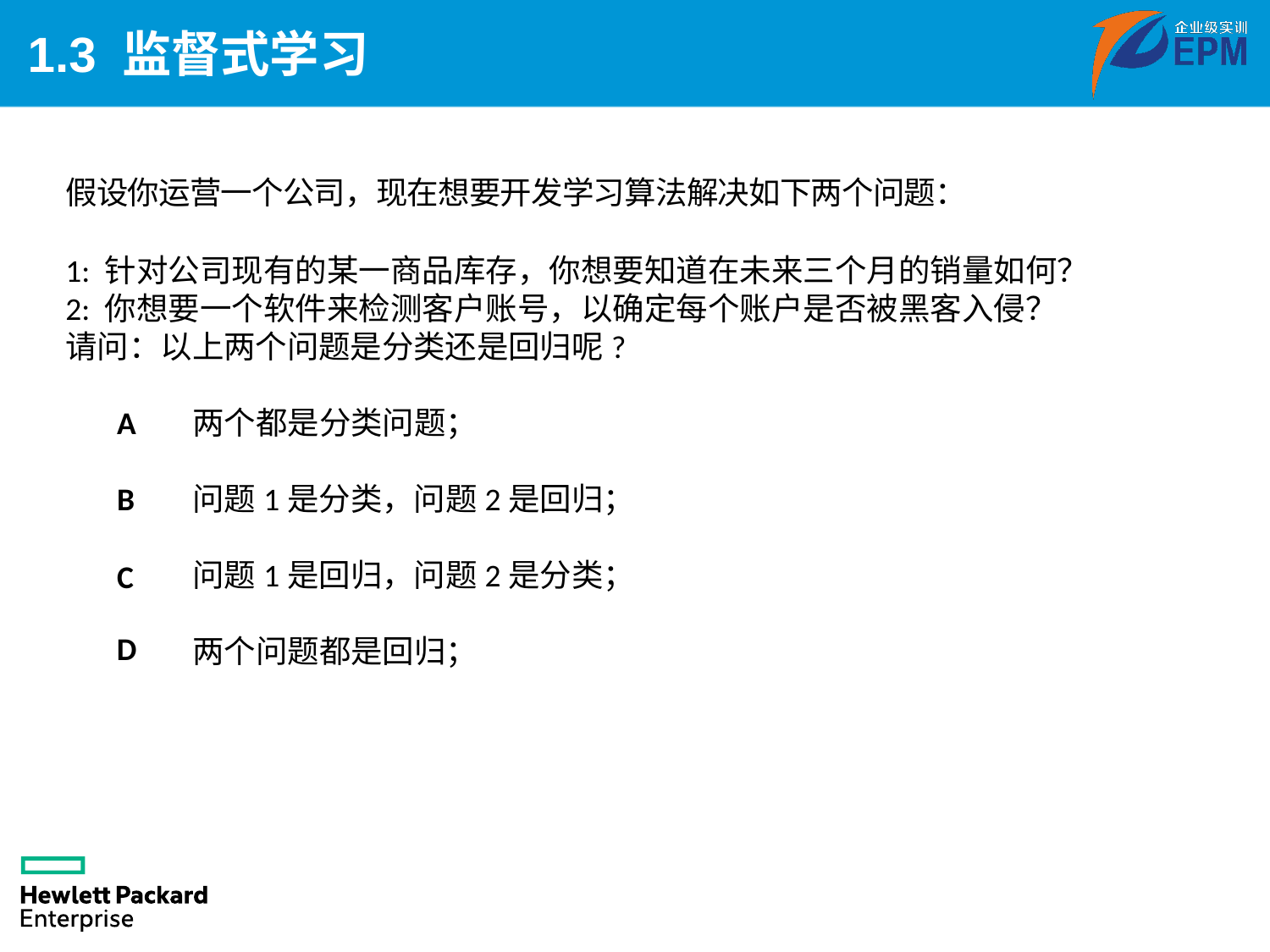

# 1.3 监督式学习
假设你运营一个公司，现在想要开发学习算法解决如下两个问题：

1: 针对公司现有的某一商品库存，你想要知道在未来三个月的销量如何？
2: 你想要一个软件来检测客户账号，以确定每个账户是否被黑客入侵？
请问：以上两个问题是分类还是回归呢?

	两个都是分类问题；

	问题1是分类，问题2是回归；

	问题1是回归，问题2是分类；

	两个问题都是回归；
A
B
C
D